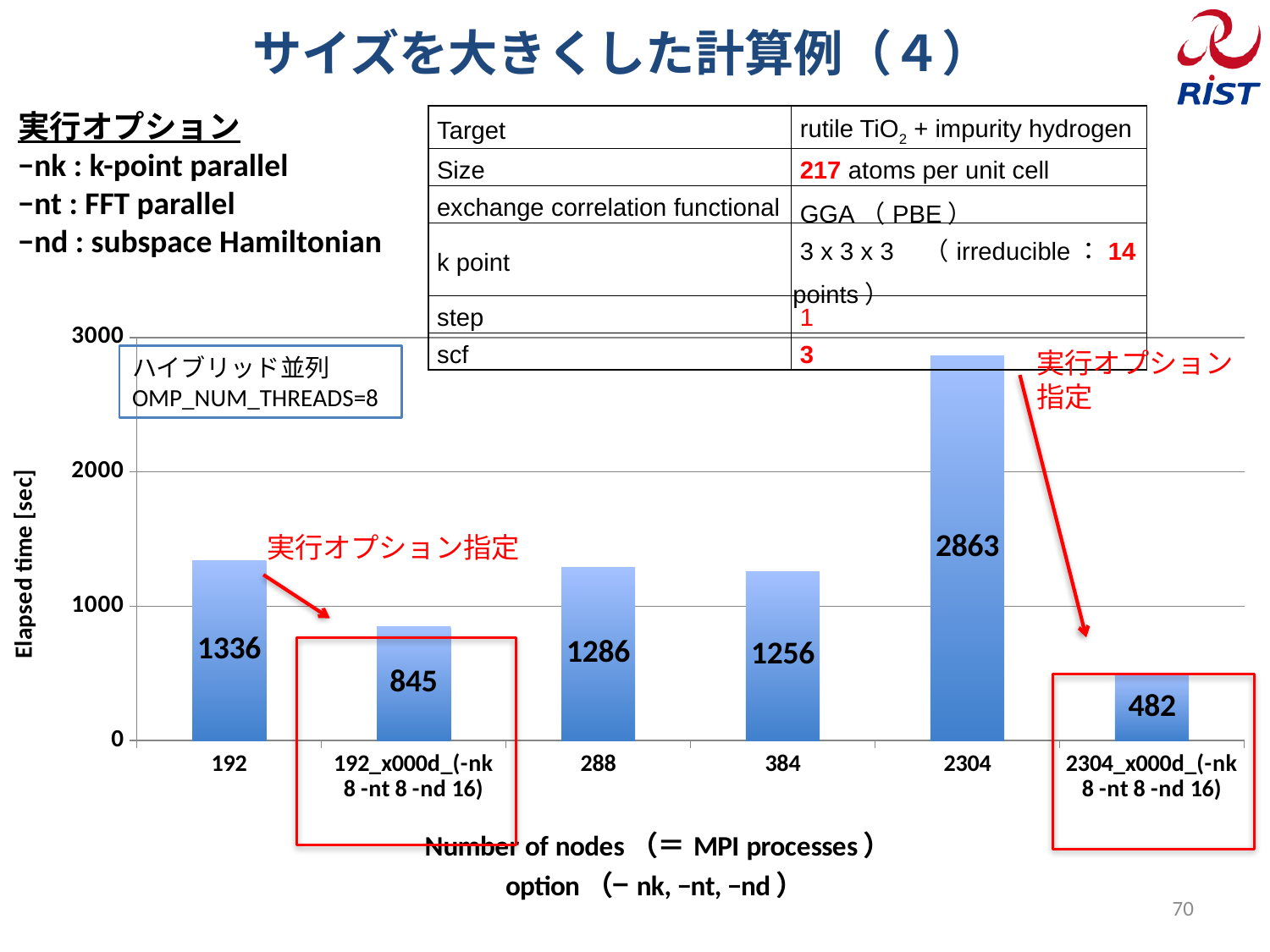

# サイズを大きくした計算例（４）
実行オプション
−nk : k-point parallel
−nt : FFT parallel
−nd : subspace Hamiltonian
| Target | rutile TiO2 + impurity hydrogen |
| --- | --- |
| Size | 217 atoms per unit cell |
| exchange correlation functional | GGA（PBE） |
| k point | 3 x 3 x 3　（irreducible：14 points） |
| step | 1 |
| scf | 3 |

### Chart

| Category | Total run time |
|---|---|
| 192 | 1336.0 |
| 192_x000d_(-nk 8 -nt 8 -nd 16) | 845.0 |
| 288 | 1286.0 |
| 384 | 1256.0 |
| 2304 | 2863.0 |
| 2304_x000d_(-nk 8 -nt 8 -nd 16) | 482.0 |
実行オプション
指定
ハイブリッド並列
OMP_NUM_THREADS=8
実行オプション指定

70